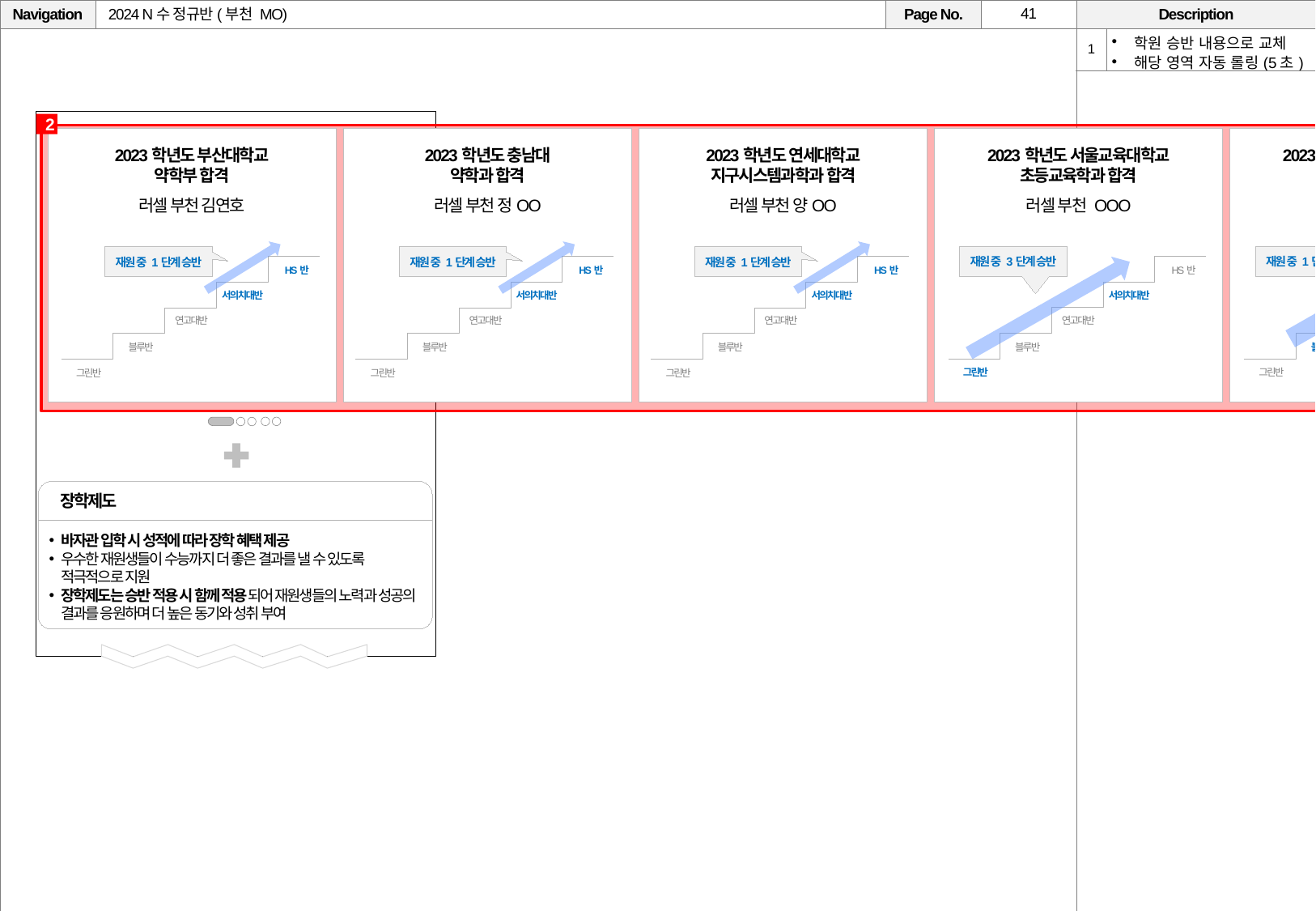

# 2024 N수 정규반(부천 MO)
| 1 | 학원 승반 내용으로 교체 해당 영역 자동 롤링(5초) |
| --- | --- |
학원 승반 내용 사용

2

2023학년도 서울교육대학교
초등교육학과 합격

러셀 부천 OOO
2023학년도 전주교육대학교
초등교육학과 합격

러셀 부천 이OO
2023학년도 부산대학교
약학부 합격

러셀 부천 김연호
2023학년도 충남대
약학과 합격

러셀 부천 정OO
2023학년도 연세대학교
지구시스템과학과 합격

러셀 부천 양OO

재원 중 3단계 승반
재원 중 1단계 승반
재원 중 1단계 승반
재원 중 1단계 승반
재원 중 1단계 승반
HS반
서의치대반
연고대반
블루반
그린반
HS반
서의치대반
연고대반
블루반
그린반
HS반
서의치대반
연고대반
블루반
그린반
HS반
서의치대반
연고대반
블루반
그린반
HS반
서의치대반
연고대반
블루반
그린반

장학제도

바자관 입학 시 성적에 따라 장학 혜택 제공
우수한 재원생들이 수능까지 더 좋은 결과를 낼 수 있도록 적극적으로 지원
장학제도는 승반 적용 시 함께 적용되어 재원생들의 노력과 성공의 결과를 응원하며 더 높은 동기와 성취 부여